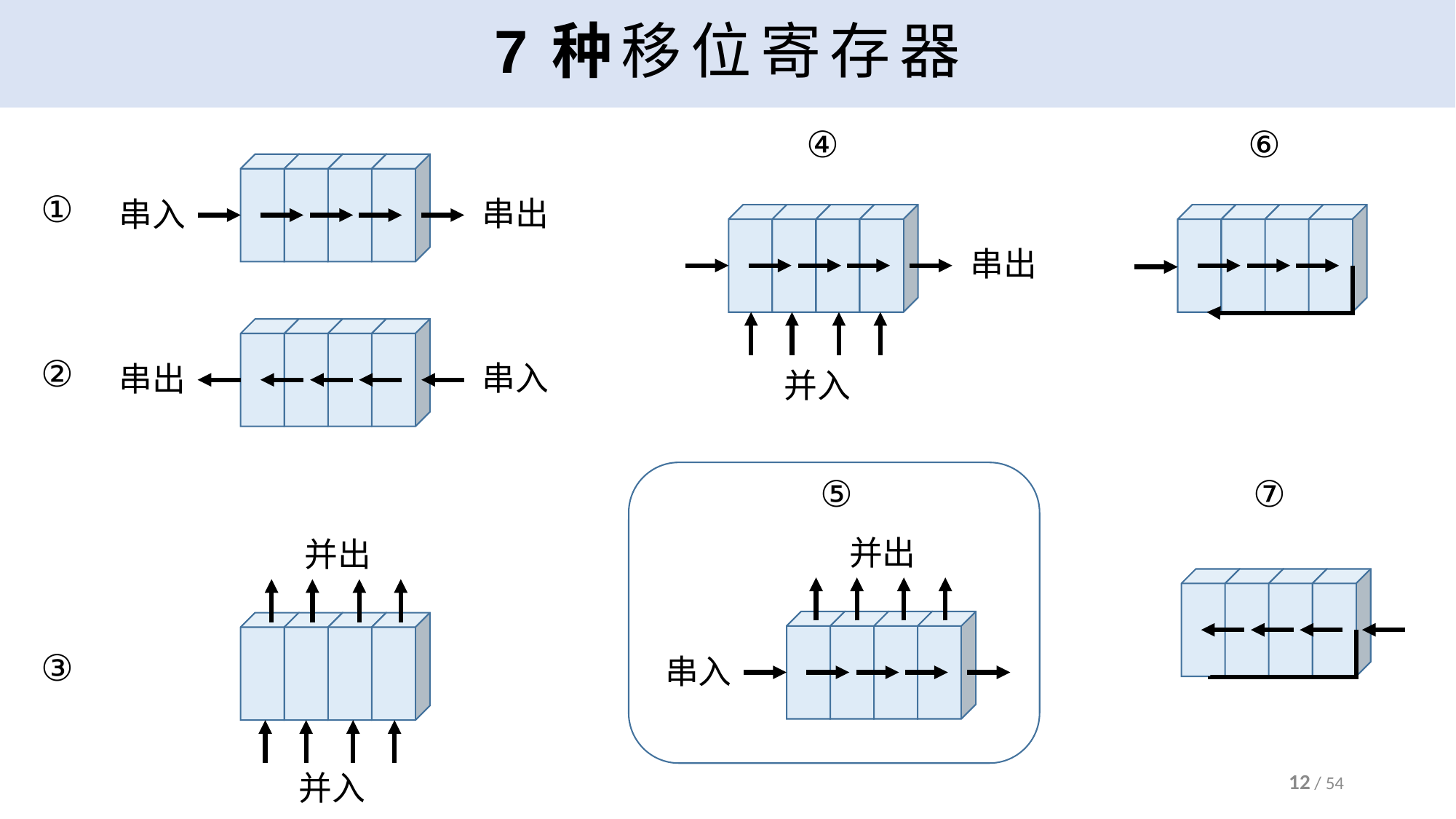

# 7种移位寄存器
④
⑥

串出
串入
①

串出
并入

串入
串出
②

⑤
⑦
并出

串入
并出

并入

③
12 / 54